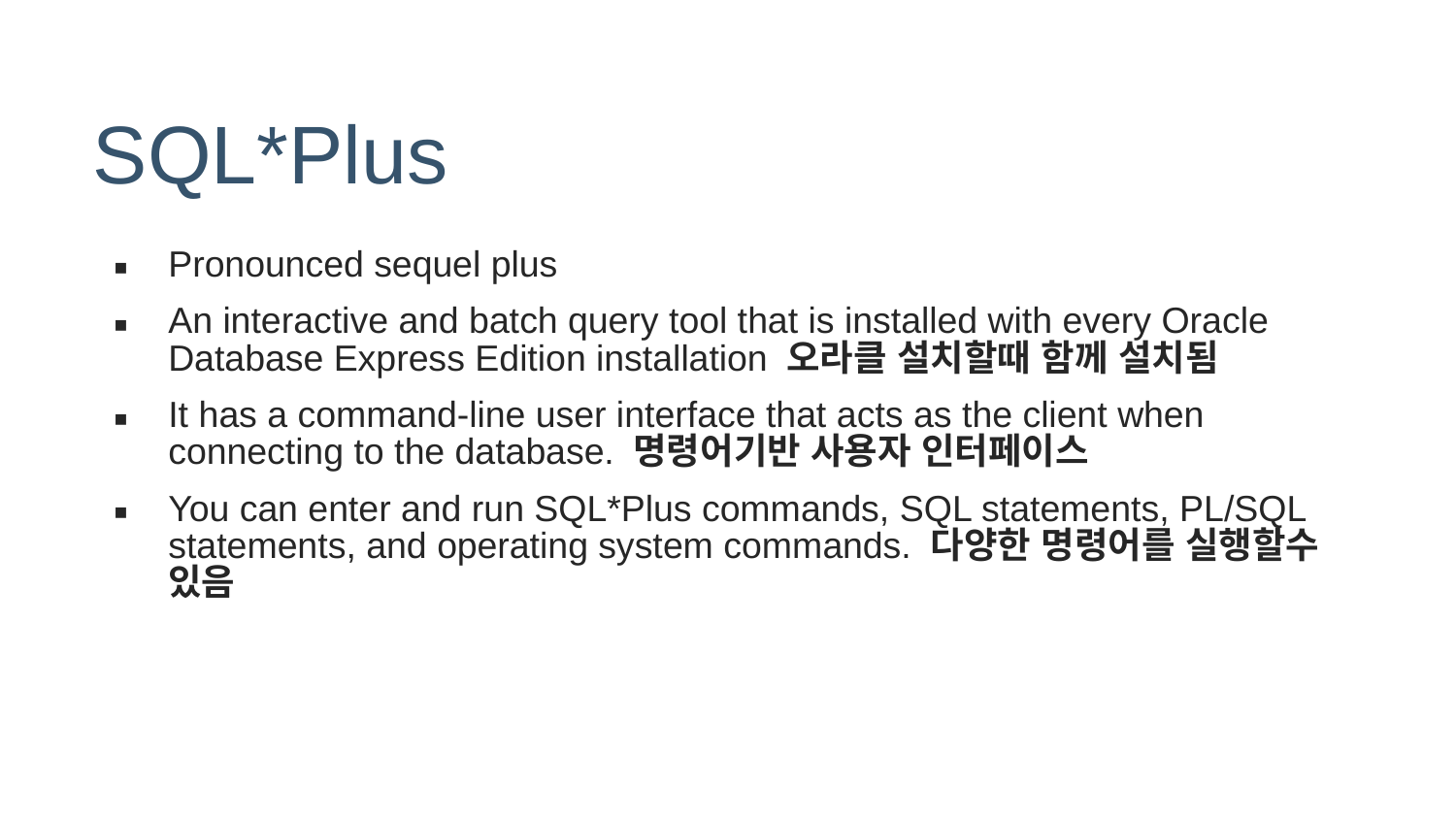

# SQL*Plus
Pronounced sequel plus
An interactive and batch query tool that is installed with every Oracle Database Express Edition installation 오라클 설치할때 함께 설치됨
It has a command-line user interface that acts as the client when connecting to the database. 명령어기반 사용자 인터페이스
You can enter and run SQL*Plus commands, SQL statements, PL/SQL statements, and operating system commands. 다양한 명령어를 실행할수 있음